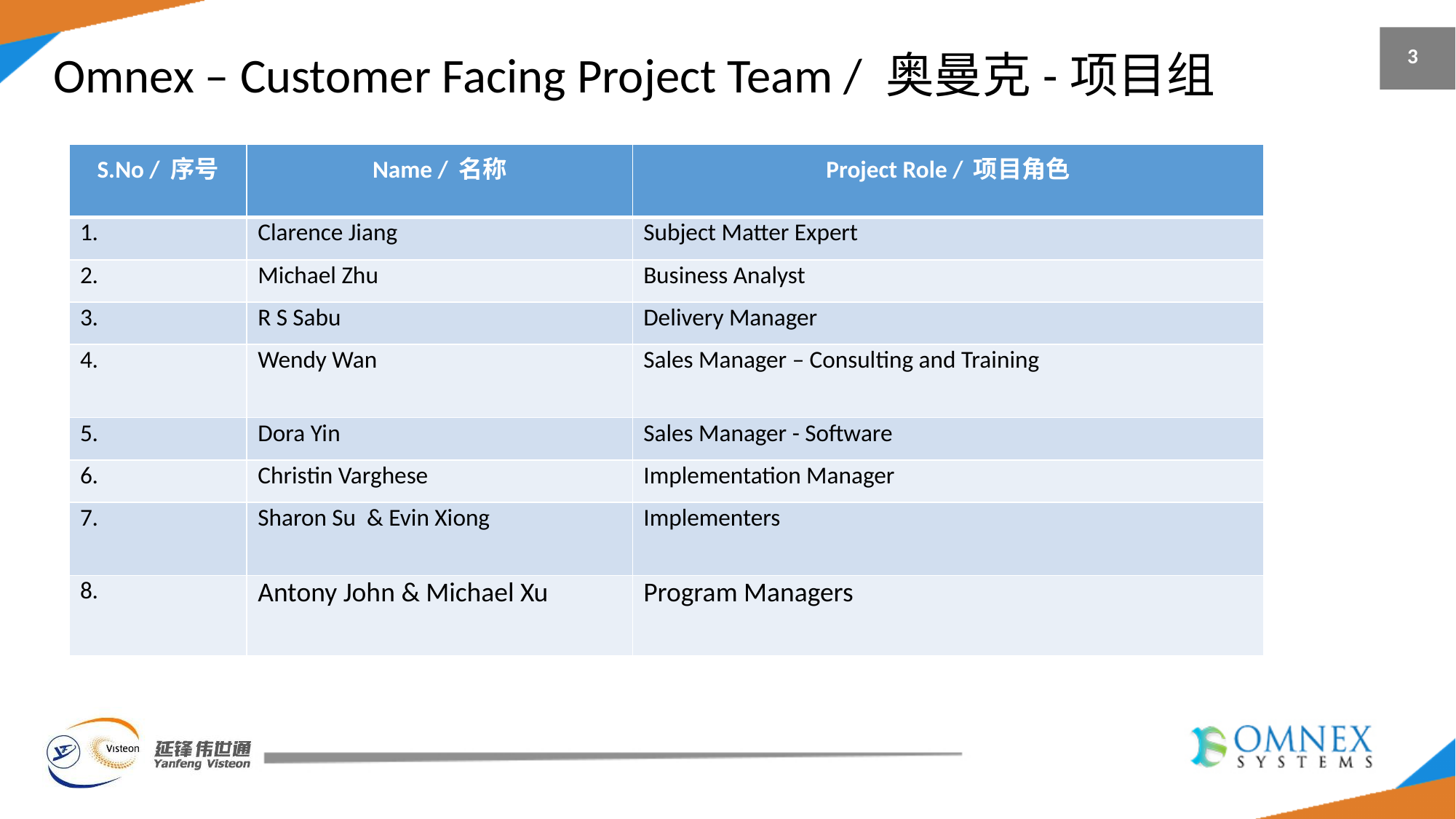

# Omnex – Customer Facing Project Team / 奥曼克-项目组
3
| S.No / 序号 | Name / 名称 | Project Role / 项目角色 |
| --- | --- | --- |
| 1. | Clarence Jiang | Subject Matter Expert |
| 2. | Michael Zhu | Business Analyst |
| 3. | R S Sabu | Delivery Manager |
| 4. | Wendy Wan | Sales Manager – Consulting and Training |
| 5. | Dora Yin | Sales Manager - Software |
| 6. | Christin Varghese | Implementation Manager |
| 7. | Sharon Su & Evin Xiong | Implementers |
| 8. | Antony John & Michael Xu | Program Managers |